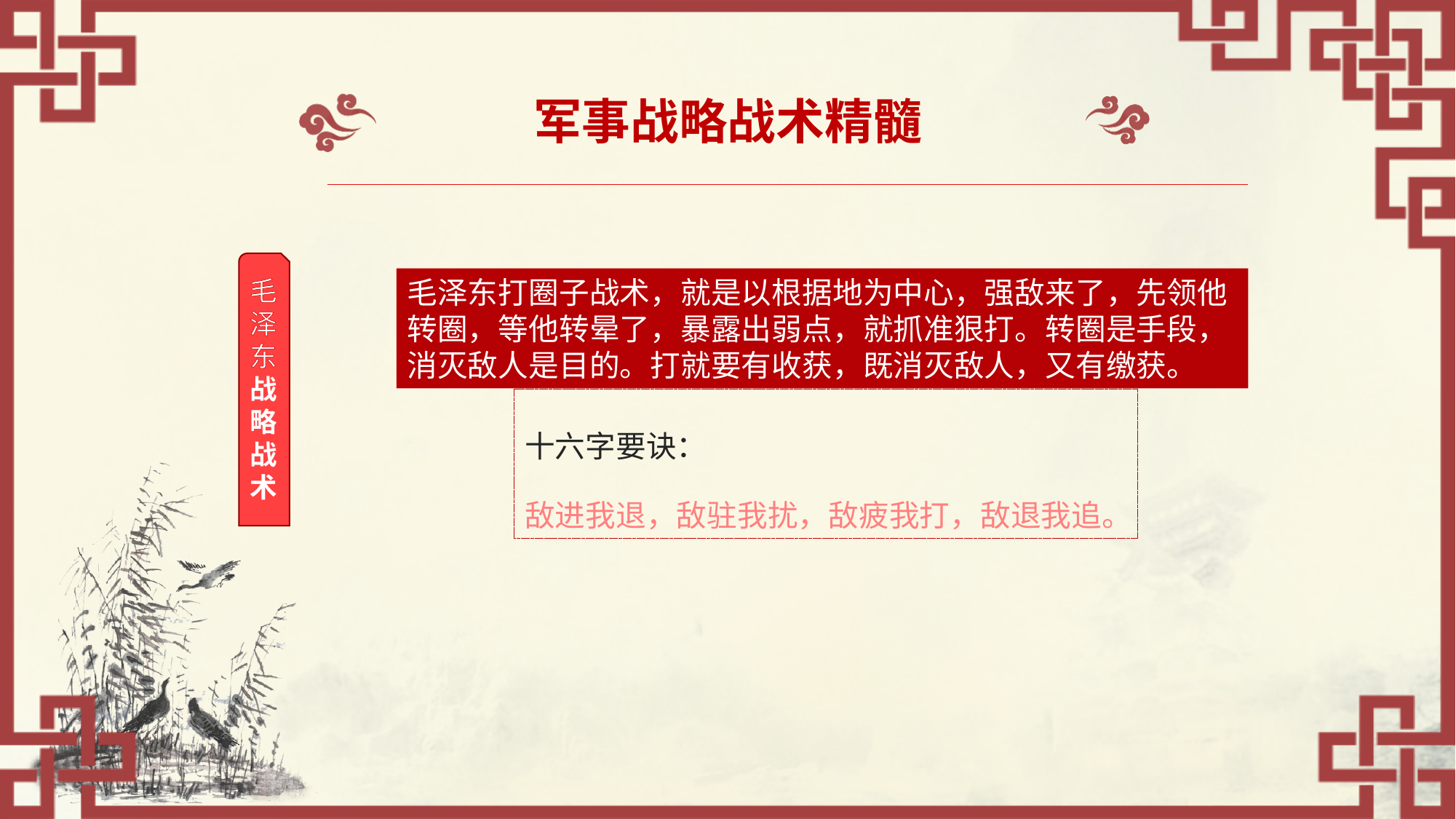

军事战略战术精髓

毛泽东战略战术
毛泽东打圈子战术，就是以根据地为中心，强敌来了，先领他转圈，等他转晕了，暴露出弱点，就抓准狠打。转圈是手段，消灭敌人是目的。打就要有收获，既消灭敌人，又有缴获。

十六字要诀：

敌进我退，敌驻我扰，敌疲我打，敌退我追。